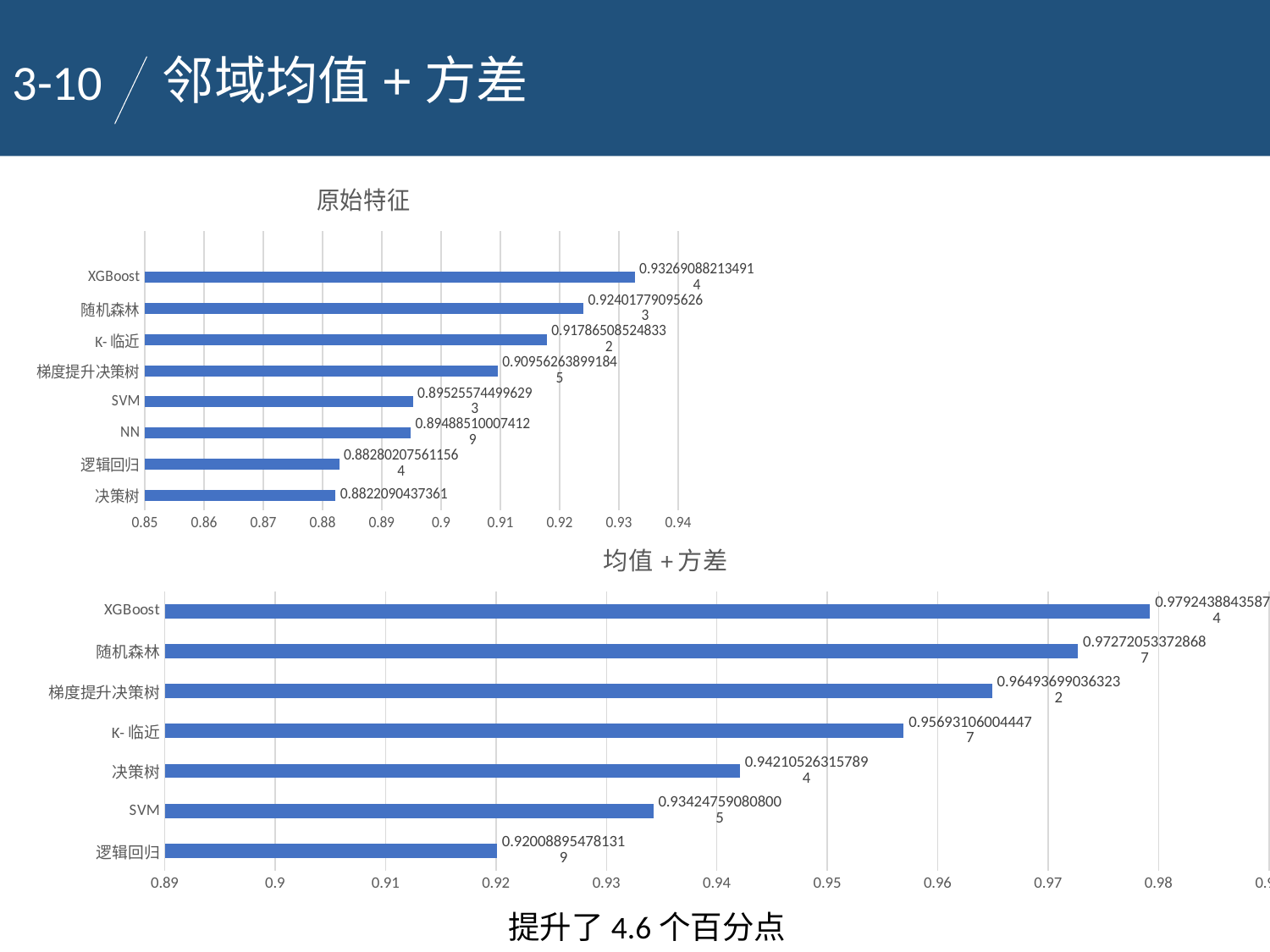

3-10
邻域均值+方差

### Chart: 原始特征

| Category | accuracy |
|---|---|
| 决策树 | 0.8822090437361 |
| 逻辑回归 | 0.882802075611564 |
| NN | 0.894885100074129 |
| SVM | 0.895255744996293 |
| 梯度提升决策树 | 0.909562638991845 |
| K-临近 | 0.917865085248332 |
| 随机森林 | 0.924017790956263 |
| XGBoost | 0.932690882134914 |

### Chart: 均值+方差

| Category | accuracy |
|---|---|
| 逻辑回归 | 0.920088954781319 |
| SVM | 0.934247590808005 |
| 决策树 | 0.942105263157894 |
| K-临近 | 0.956931060044477 |
| 梯度提升决策树 | 0.964936990363232 |
| 随机森林 | 0.972720533728687 |
| XGBoost | 0.979243884358784 |
提升了4.6个百分点